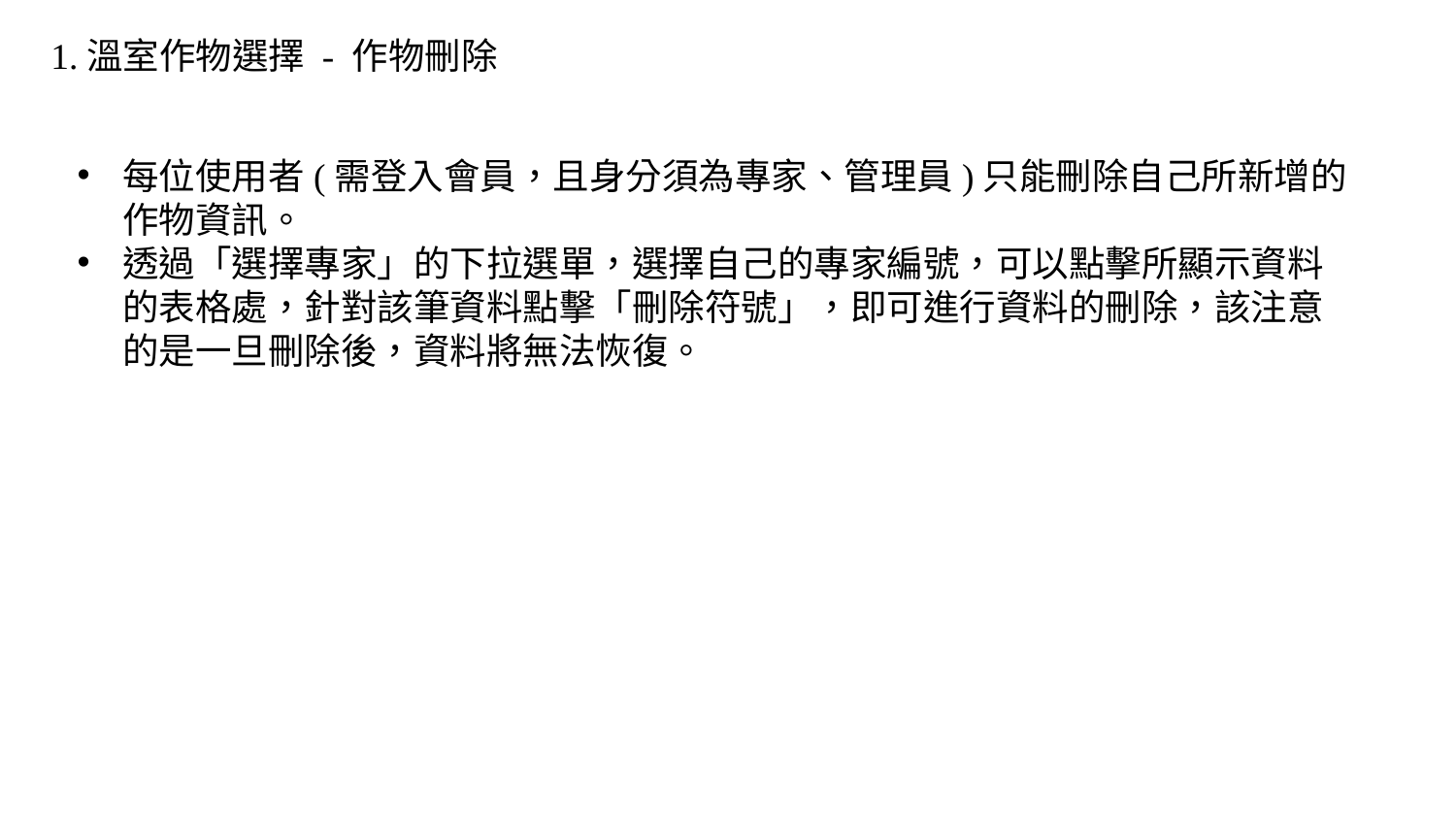

1.溫室作物選擇 - 作物刪除
每位使用者(需登入會員，且身分須為專家、管理員)只能刪除自己所新增的作物資訊。
透過「選擇專家」的下拉選單，選擇自己的專家編號，可以點擊所顯示資料的表格處，針對該筆資料點擊「刪除符號」，即可進行資料的刪除，該注意的是一旦刪除後，資料將無法恢復。